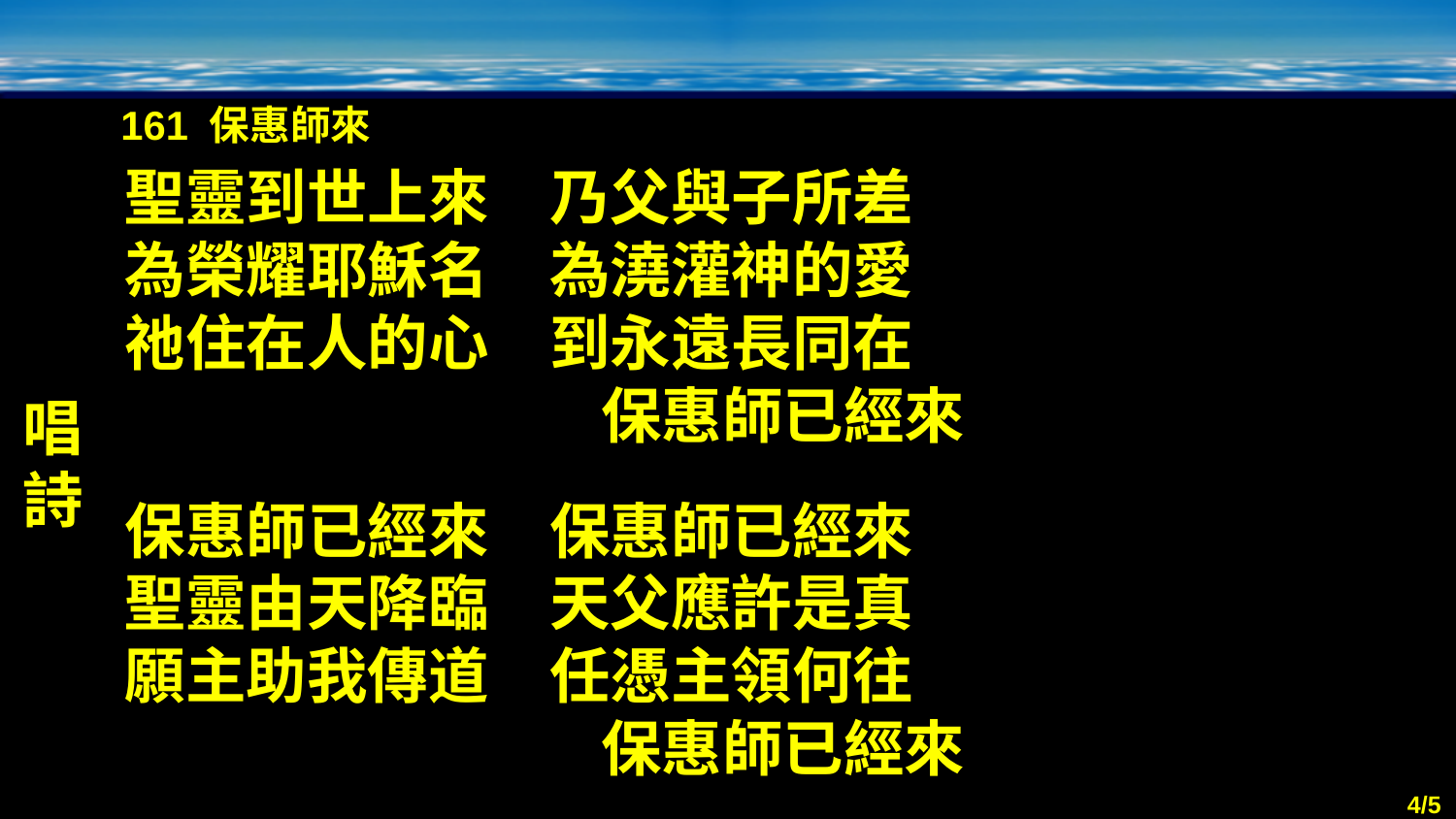

161 保惠師來
唱詩
聖靈到世上來　乃父與子所差
為榮耀耶穌名　為澆灌神的愛
祂住在人的心　到永遠長同在
保惠師已經來
保惠師已經來　保惠師已經來
聖靈由天降臨　天父應許是真
願主助我傳道　任憑主領何往
保惠師已經來
4/5